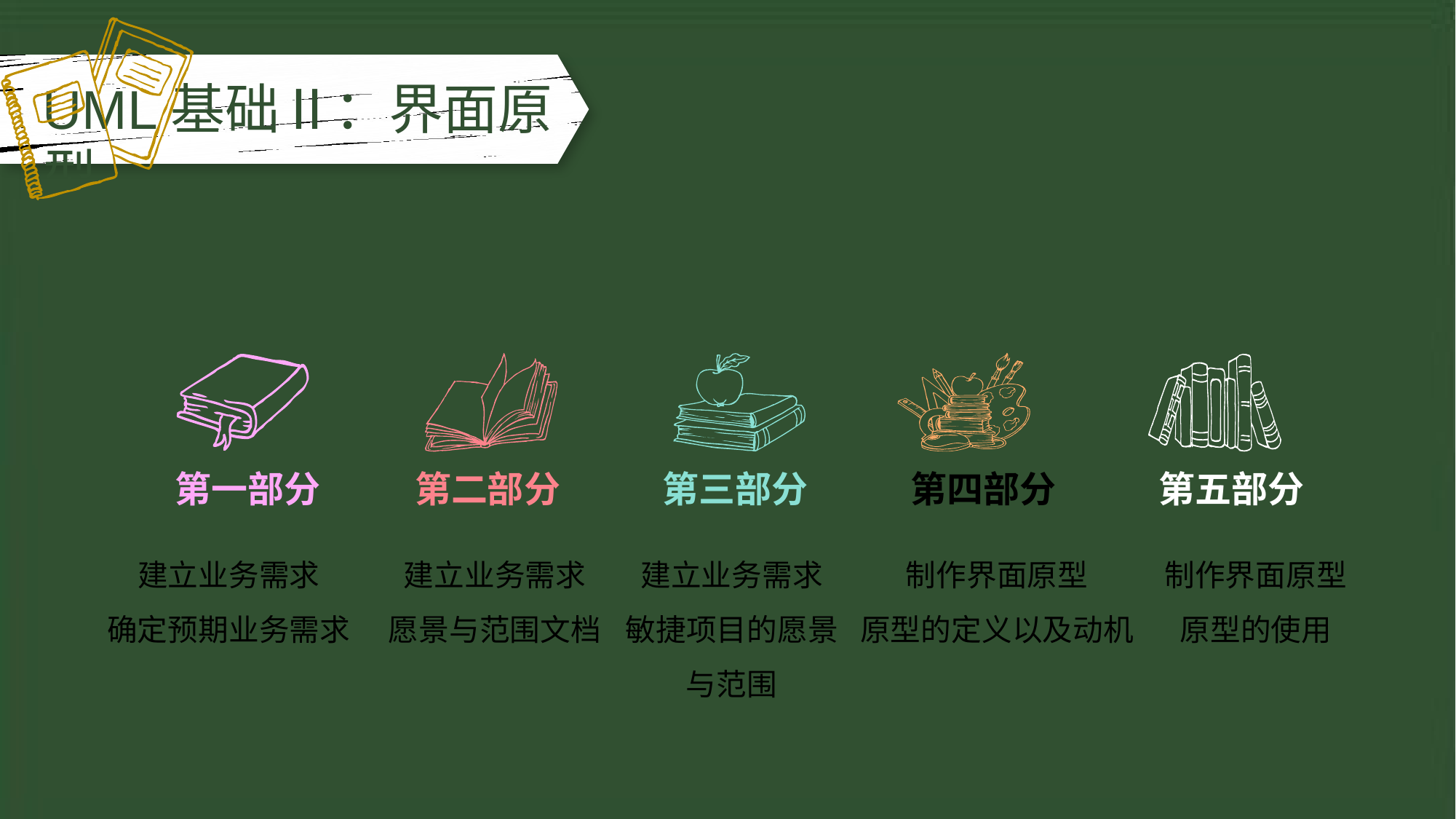

UML基础Ⅱ：界面原型

第一部分
第二部分
第三部分
第四部分
第五部分
建立业务需求
确定预期业务需求

建立业务需求
愿景与范围文档
建立业务需求
敏捷项目的愿景与范围
制作界面原型
原型的定义以及动机
制作界面原型
原型的使用